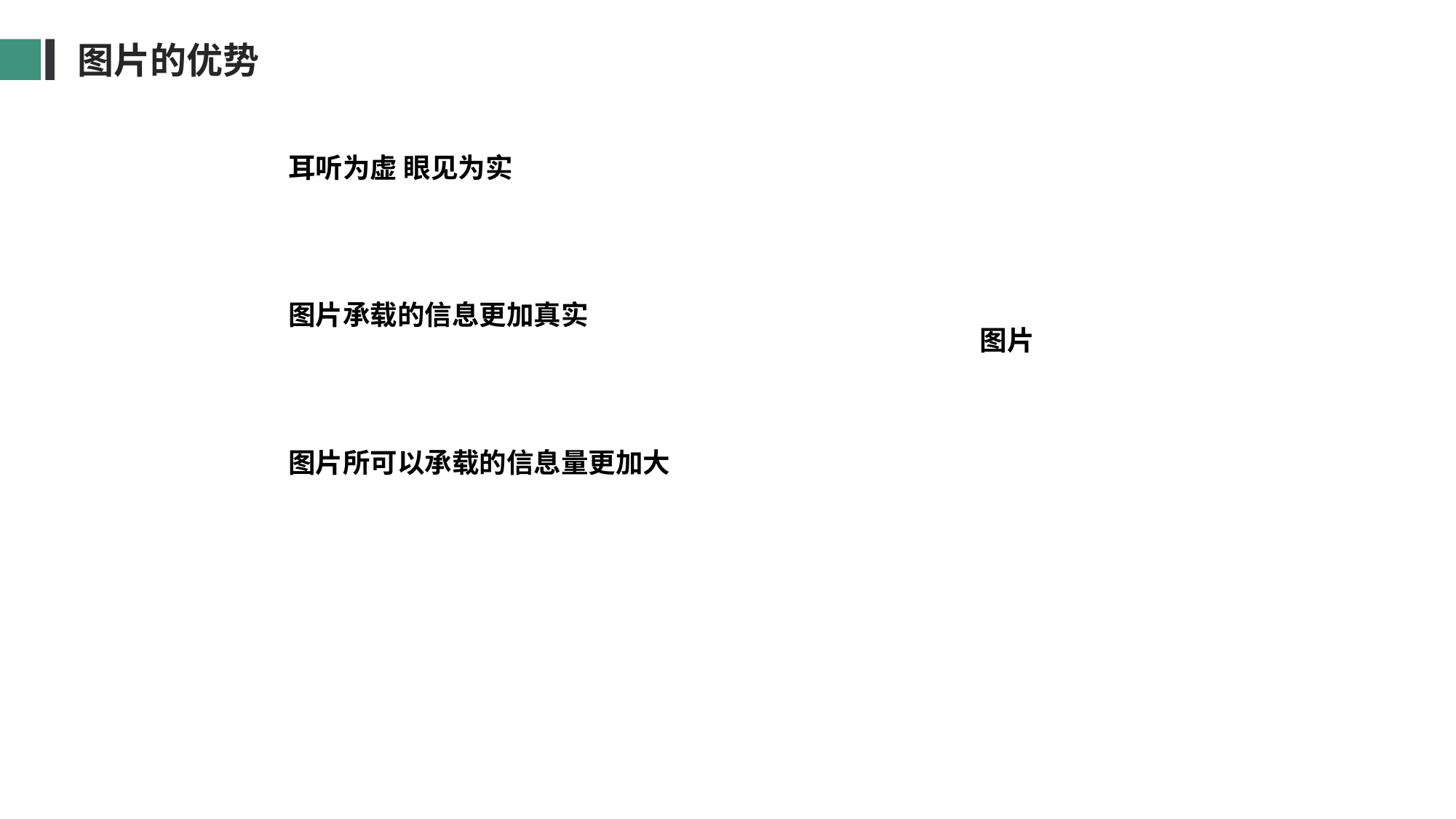

图片的优势

耳听为虚 眼见为实

图片承载的信息更加真实

图片所可以承载的信息量更加大

 图片